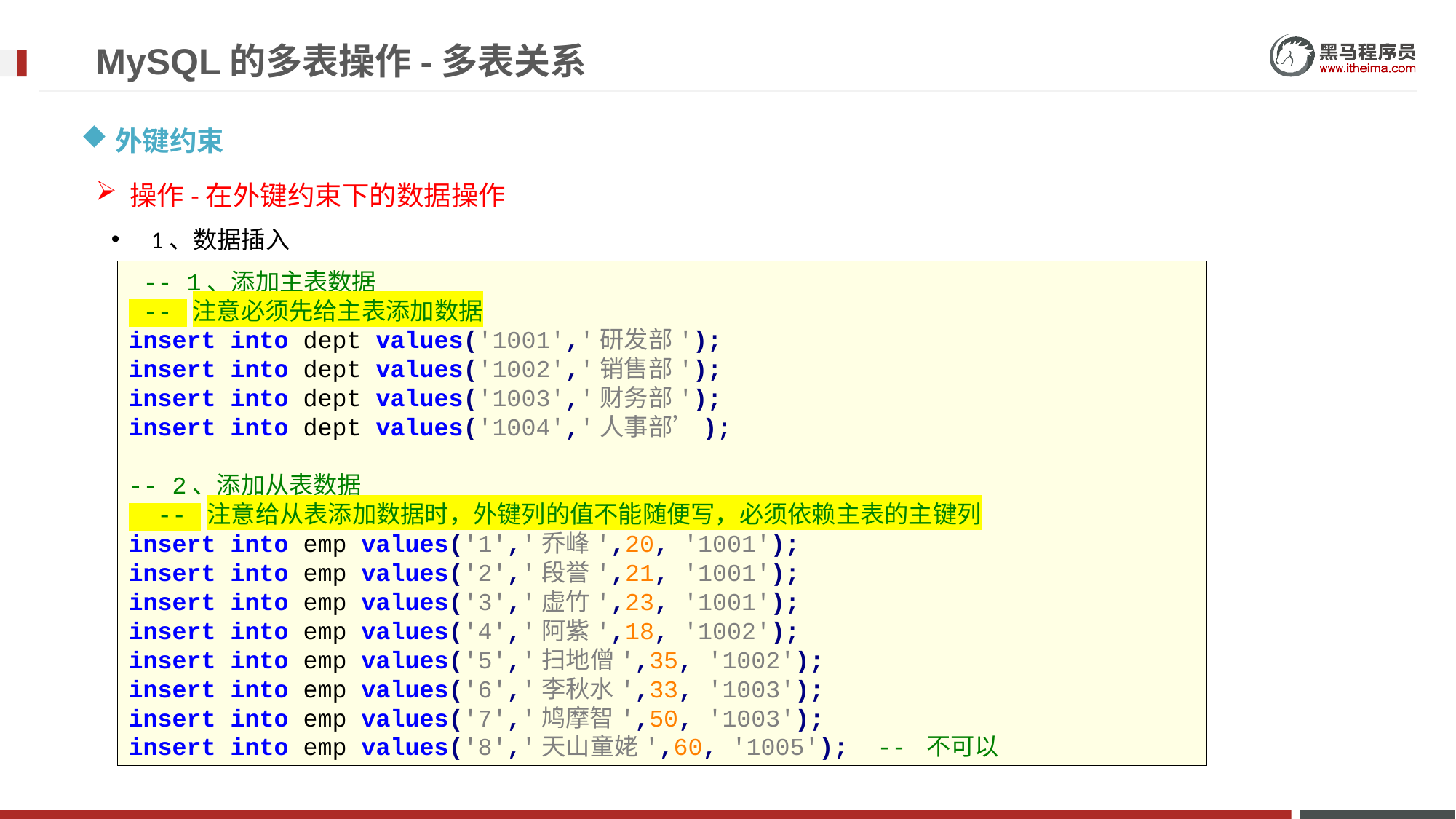

# MySQL的多表操作-多表关系
外键约束
操作-在外键约束下的数据操作
 1、数据插入
 -- 1、添加主表数据
 -- 注意必须先给主表添加数据
insert into dept values('1001','研发部');
insert into dept values('1002','销售部');
insert into dept values('1003','财务部');
insert into dept values('1004','人事部’);

-- 2、添加从表数据
  -- 注意给从表添加数据时，外键列的值不能随便写，必须依赖主表的主键列
insert into emp values('1','乔峰',20, '1001');
insert into emp values('2','段誉',21, '1001');
insert into emp values('3','虚竹',23, '1001');
insert into emp values('4','阿紫',18, '1002');
insert into emp values('5','扫地僧',35, '1002');
insert into emp values('6','李秋水',33, '1003');
insert into emp values('7','鸠摩智',50, '1003');
insert into emp values('8','天山童姥',60, '1005');  -- 不可以